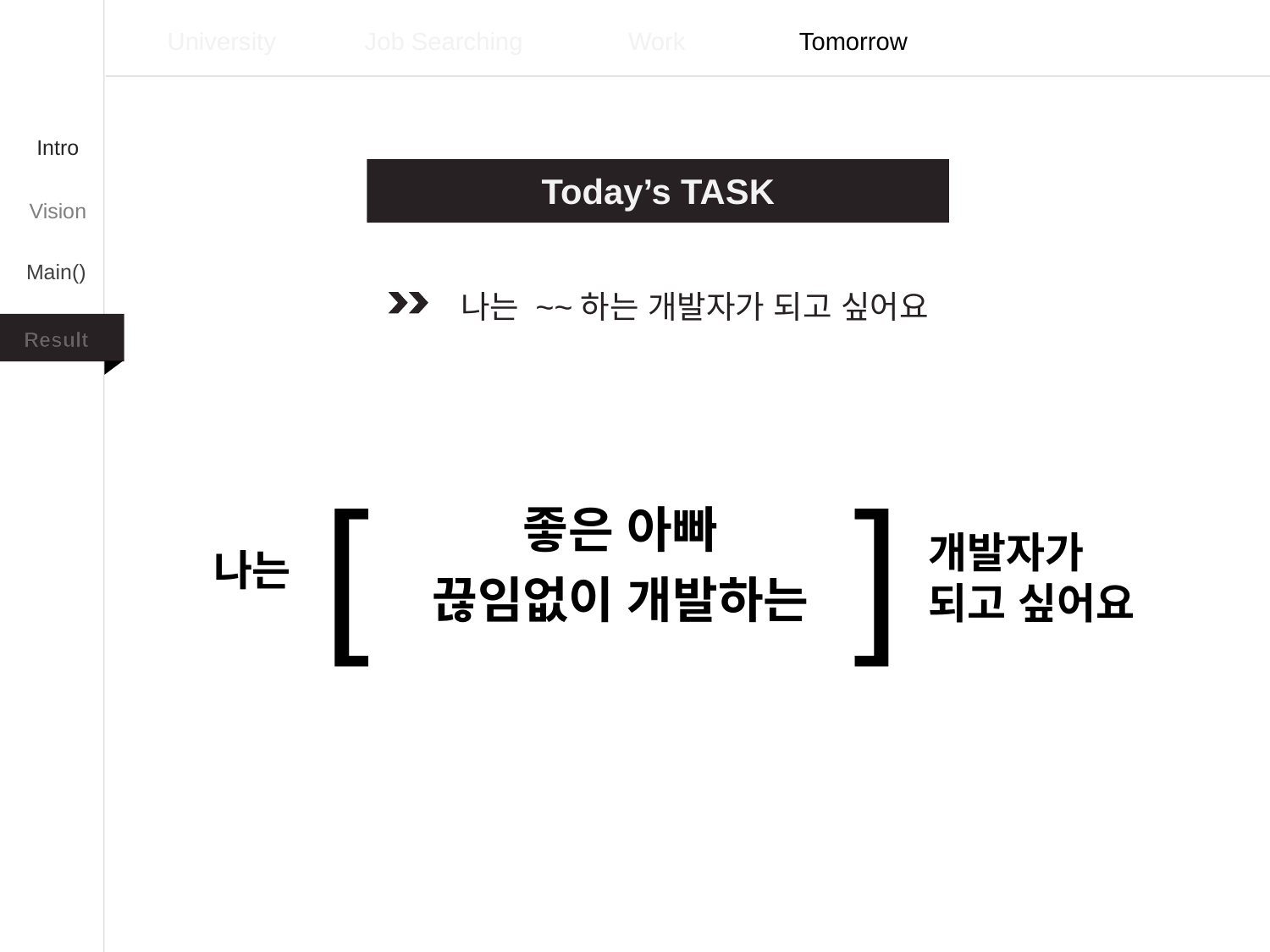

Intro
Vision
Main()

Result

University
Job Searching
Work
Tomorrow

Today’s TASK
나는 ~~하는 개발자가 되고 싶어요

[
]

개발자가
되고 싶어요
나는
좋은 아빠
끊임없이 개발하는